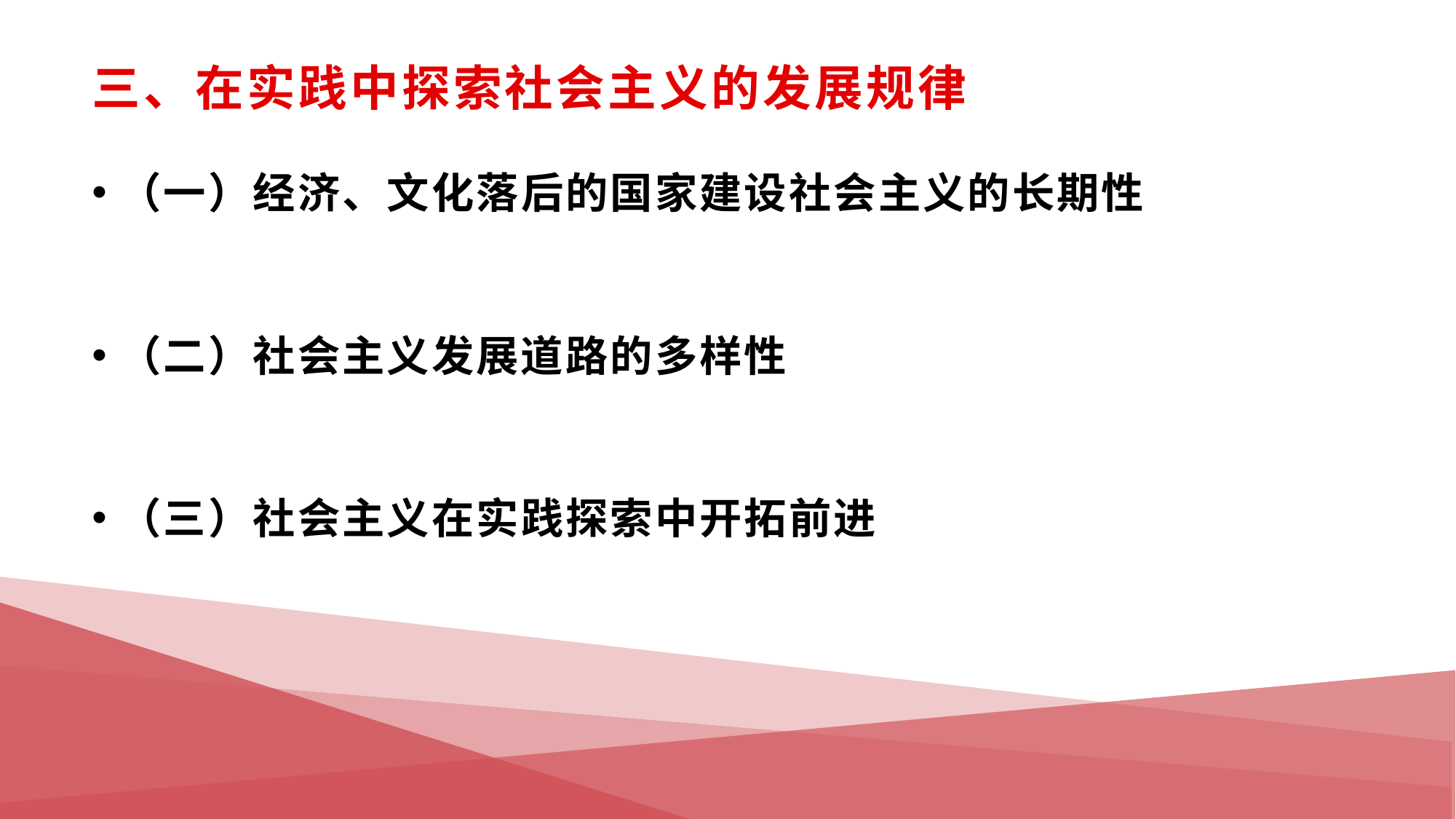

# 三、在实践中探索社会主义的发展规律
（一）经济、文化落后的国家建设社会主义的长期性

（二）社会主义发展道路的多样性

（三）社会主义在实践探索中开拓前进